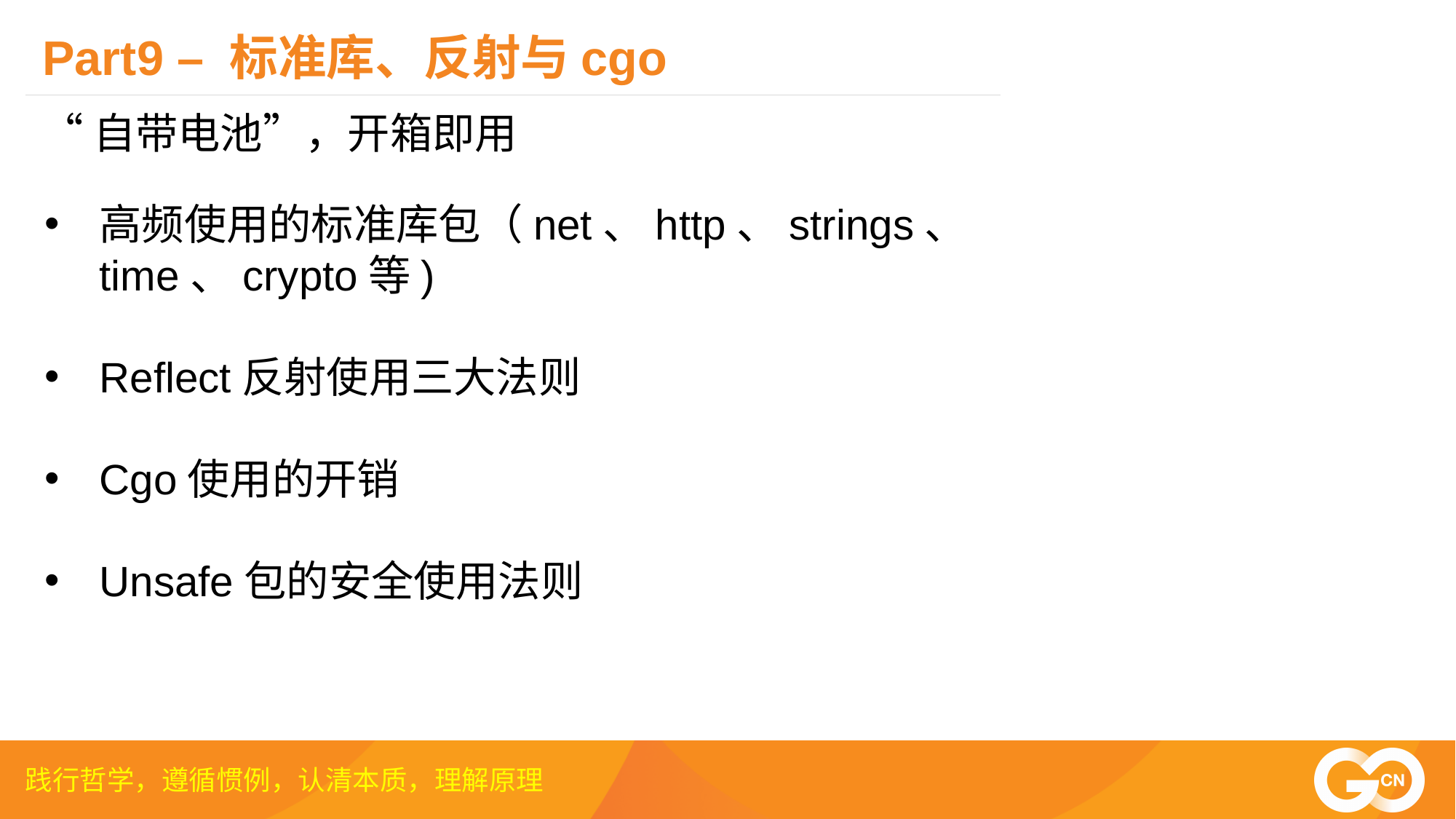

Part9 – 标准库、反射与cgo
“自带电池”，开箱即用
高频使用的标准库包（net、http、strings、time、crypto等)

Reflect反射使用三大法则

Cgo使用的开销

Unsafe包的安全使用法则
践行哲学，遵循惯例，认清本质，理解原理